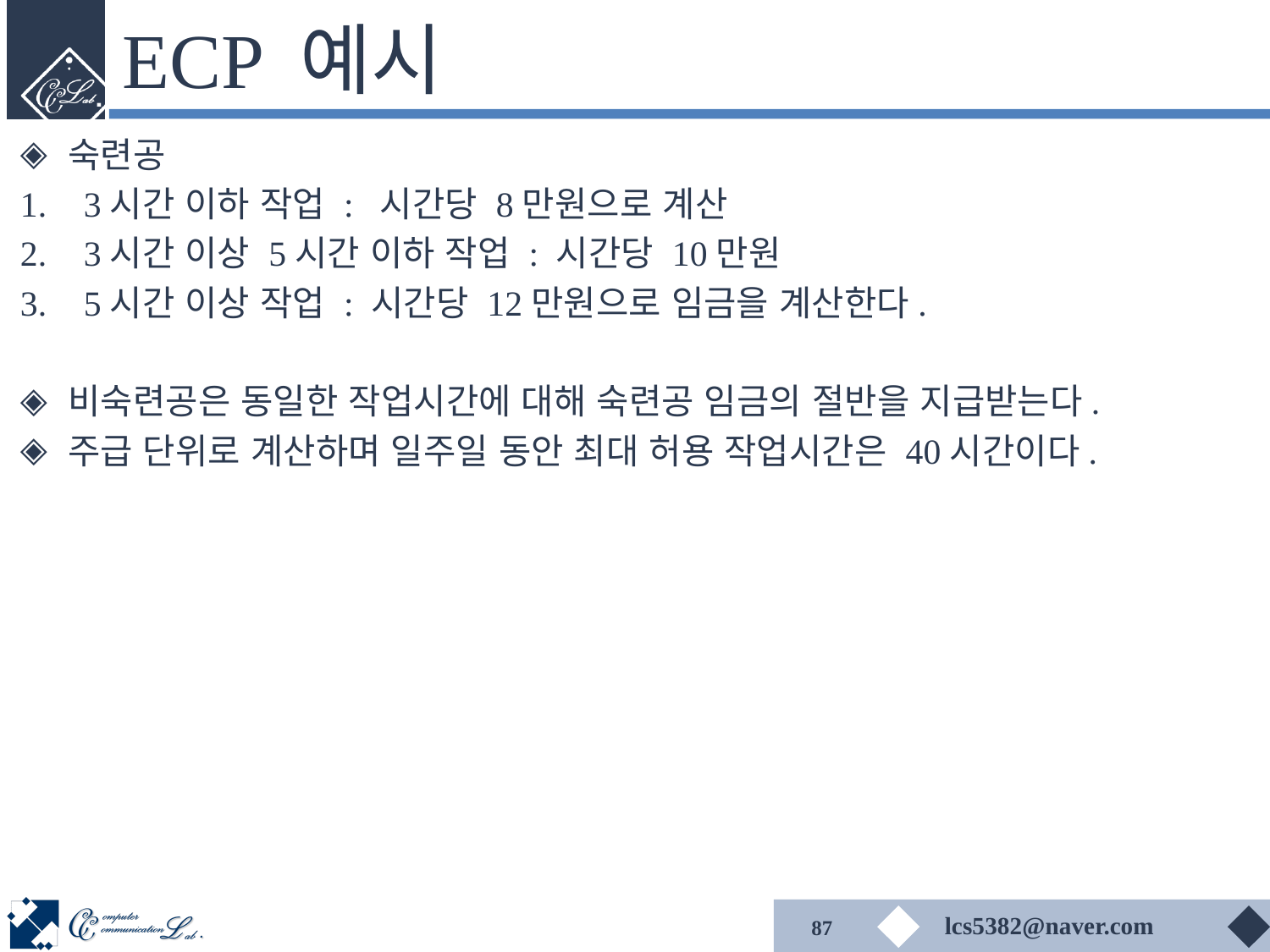

# ECP 예시
숙련공
3시간 이하 작업 :  시간당 8만원으로 계산
3시간 이상 5시간 이하 작업 : 시간당 10만원
5시간 이상 작업 : 시간당 12만원으로 임금을 계산한다.

비숙련공은 동일한 작업시간에 대해 숙련공 임금의 절반을 지급받는다.
주급 단위로 계산하며 일주일 동안 최대 허용 작업시간은 40시간이다.